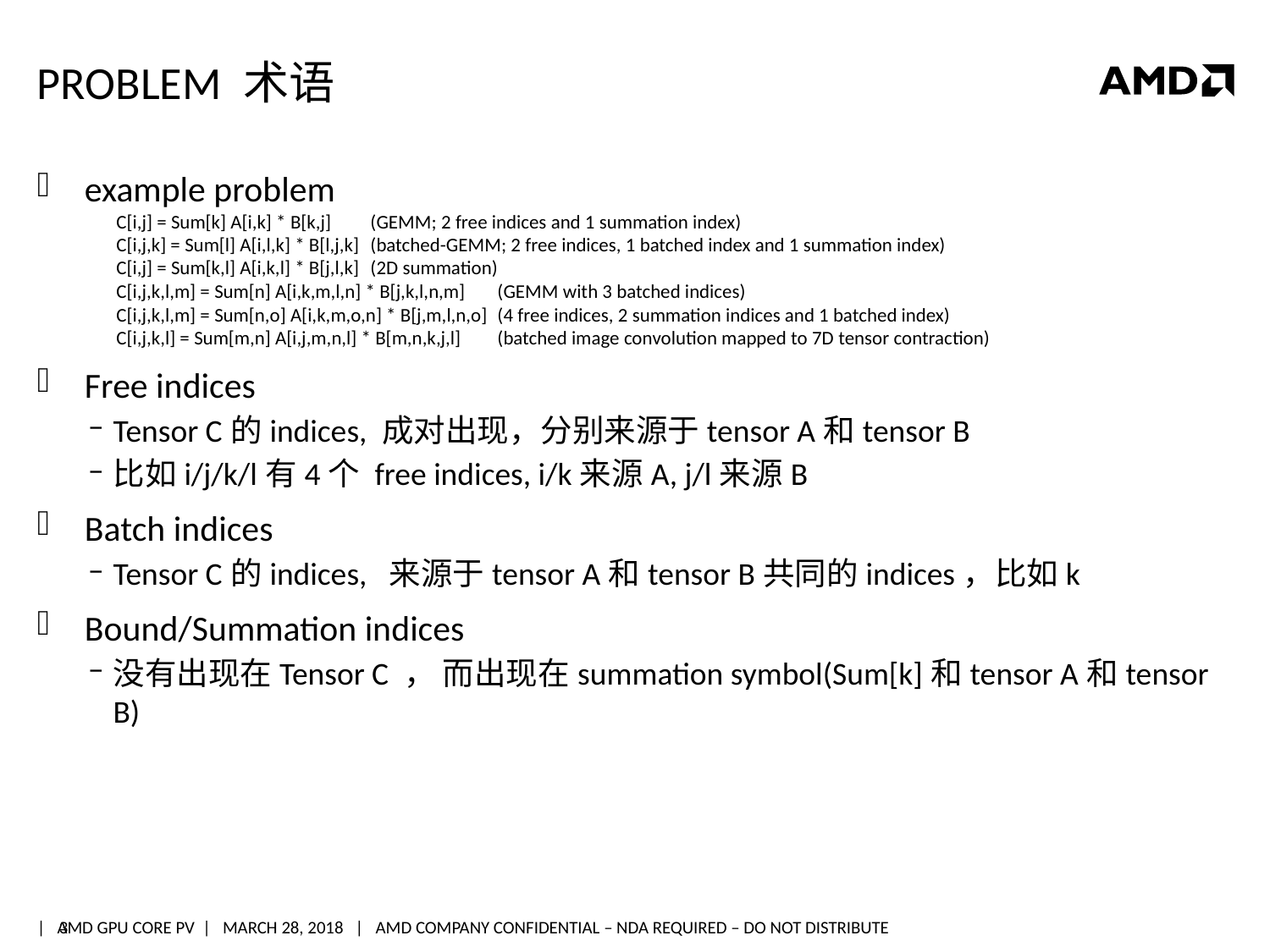

# Problem 术语
example problem
C[i,j] = Sum[k] A[i,k] * B[k,j] 	(GEMM; 2 free indices and 1 summation index)
C[i,j,k] = Sum[l] A[i,l,k] * B[l,j,k] 	(batched-GEMM; 2 free indices, 1 batched index and 1 summation index)
C[i,j] = Sum[k,l] A[i,k,l] * B[j,l,k] 	(2D summation)
C[i,j,k,l,m] = Sum[n] A[i,k,m,l,n] * B[j,k,l,n,m] 	(GEMM with 3 batched indices)
C[i,j,k,l,m] = Sum[n,o] A[i,k,m,o,n] * B[j,m,l,n,o] 	(4 free indices, 2 summation indices and 1 batched index)
C[i,j,k,l] = Sum[m,n] A[i,j,m,n,l] * B[m,n,k,j,l] 	(batched image convolution mapped to 7D tensor contraction)
Free indices
Tensor C的indices, 成对出现，分别来源于tensor A和tensor B
比如i/j/k/l有4个 free indices, i/k来源A, j/l来源B
Batch indices
Tensor C的indices,  来源于tensor A和tensor B共同的indices，比如k
Bound/Summation indices
没有出现在Tensor C ， 而出现在summation symbol(Sum[k]和tensor A和tensor B)